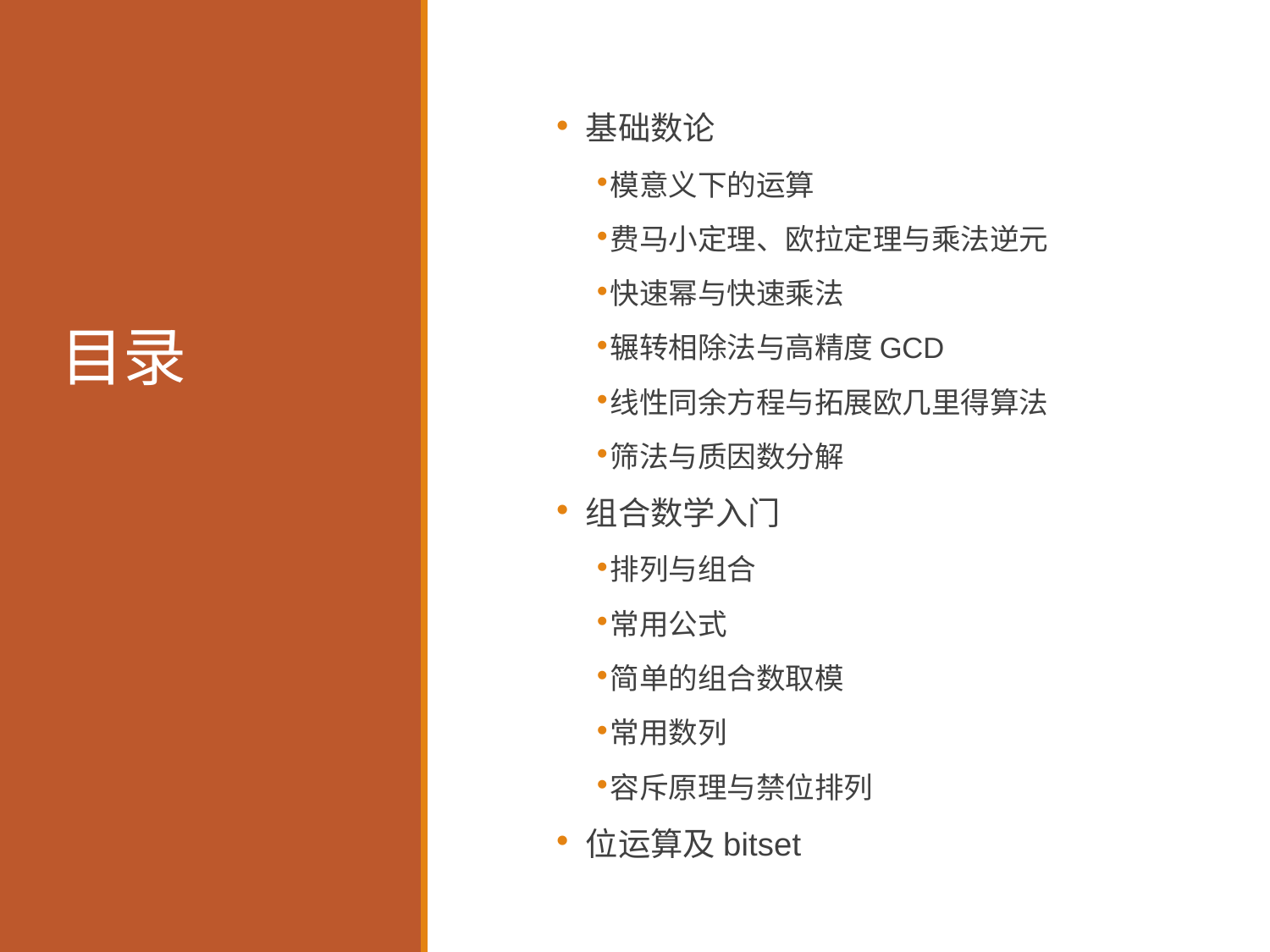

# 目录
 基础数论
模意义下的运算
费马小定理、欧拉定理与乘法逆元
快速幂与快速乘法
辗转相除法与高精度GCD
线性同余方程与拓展欧几里得算法
筛法与质因数分解
 组合数学入门
排列与组合
常用公式
简单的组合数取模
常用数列
容斥原理与禁位排列
 位运算及bitset